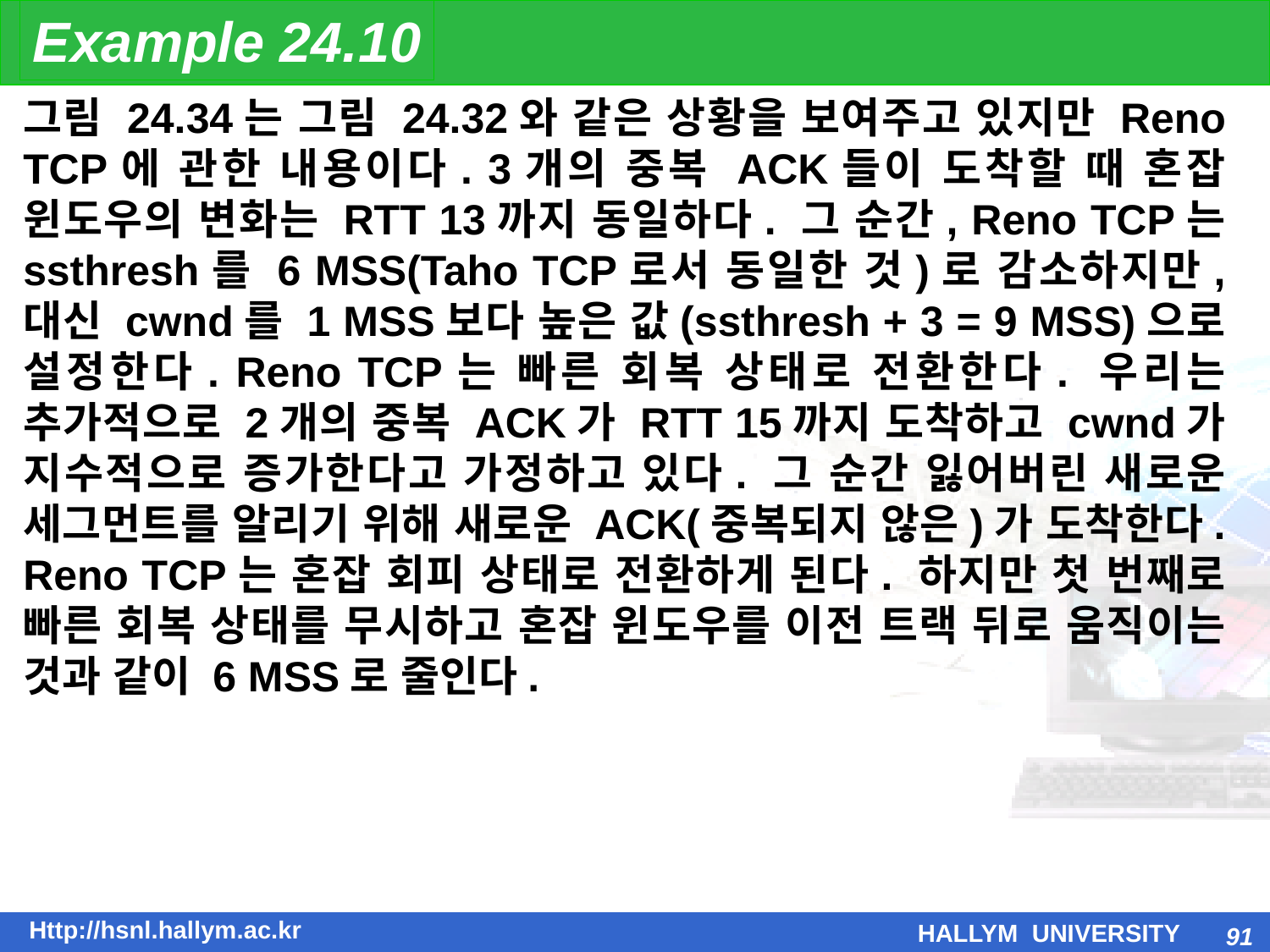

Example 24.10
그림 24.34는 그림 24.32와 같은 상황을 보여주고 있지만 Reno TCP에 관한 내용이다. 3개의 중복 ACK들이 도착할 때 혼잡 윈도우의 변화는 RTT 13까지 동일하다. 그 순간, Reno TCP는 ssthresh를 6 MSS(Taho TCP로서 동일한 것)로 감소하지만, 대신 cwnd를 1 MSS보다 높은 값(ssthresh + 3 = 9 MSS)으로 설정한다. Reno TCP는 빠른 회복 상태로 전환한다. 우리는 추가적으로 2개의 중복 ACK가 RTT 15까지 도착하고 cwnd가 지수적으로 증가한다고 가정하고 있다. 그 순간 잃어버린 새로운 세그먼트를 알리기 위해 새로운 ACK(중복되지 않은)가 도착한다. Reno TCP는 혼잡 회피 상태로 전환하게 된다. 하지만 첫 번째로 빠른 회복 상태를 무시하고 혼잡 윈도우를 이전 트랙 뒤로 움직이는 것과 같이 6 MSS로 줄인다.
91